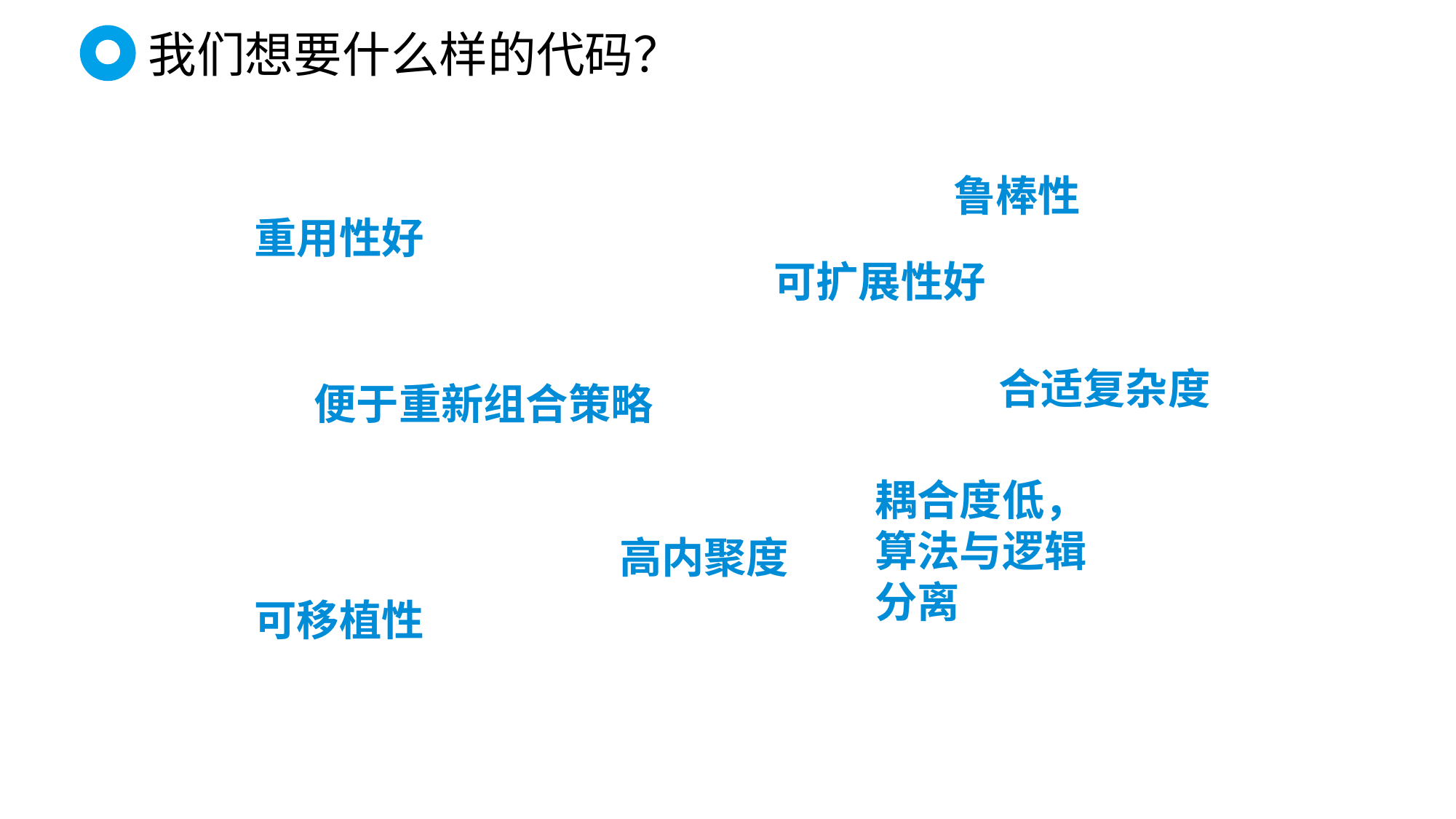

我们想要什么样的代码？
鲁棒性
重用性好
可扩展性好
合适复杂度
便于重新组合策略
耦合度低，算法与逻辑分离
高内聚度
可移植性